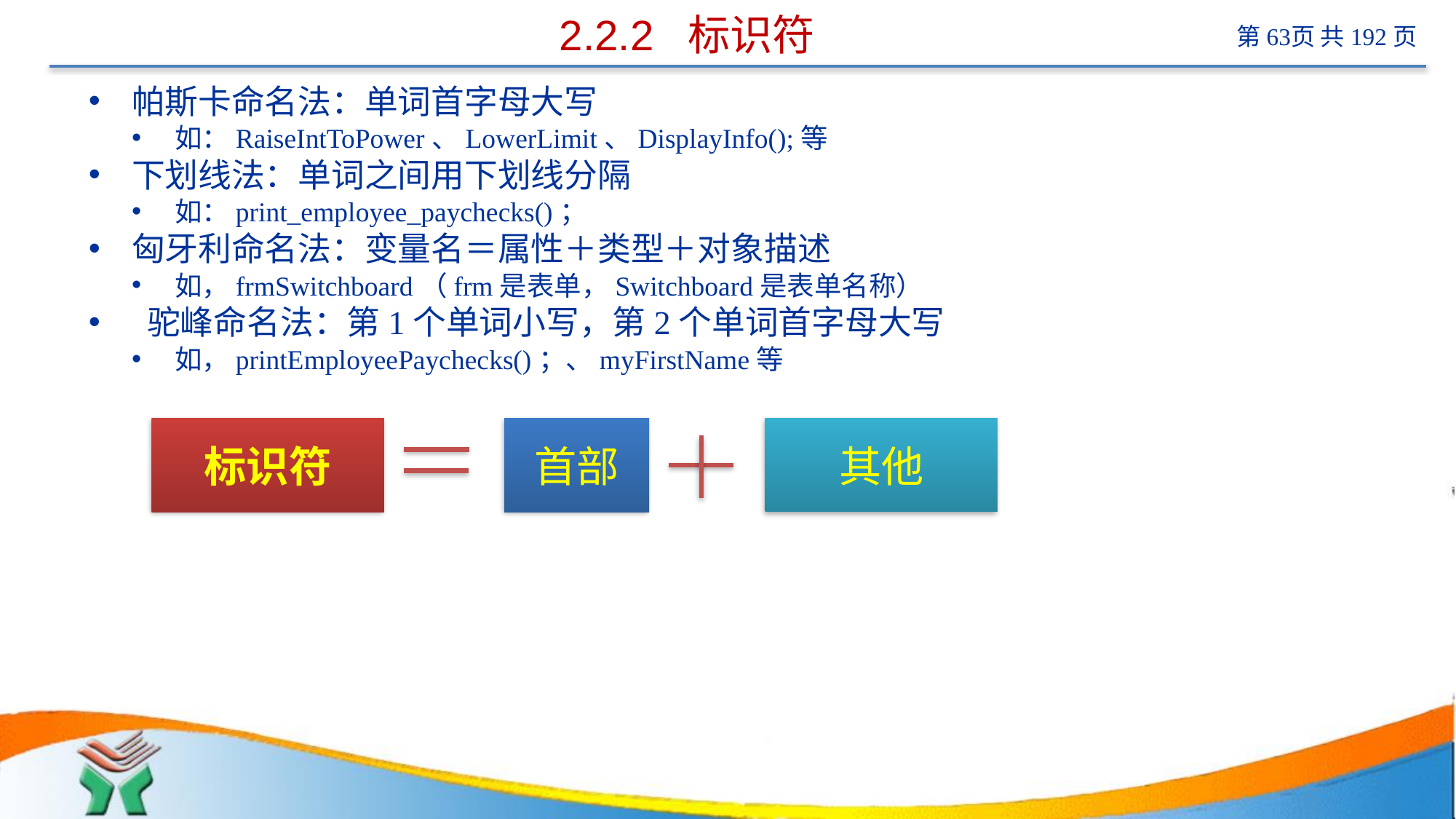

# 2.2.2  标识符
帕斯卡命名法：单词首字母大写
如：RaiseIntToPower、LowerLimit、DisplayInfo();等
下划线法：单词之间用下划线分隔
如：print_employee_paychecks()；
匈牙利命名法：变量名＝属性＋类型＋对象描述
如，frmSwitchboard（frm是表单，Switchboard是表单名称）
 驼峰命名法：第1个单词小写，第2个单词首字母大写
如，printEmployeePaychecks()；、myFirstName等
其他
标识符
首部